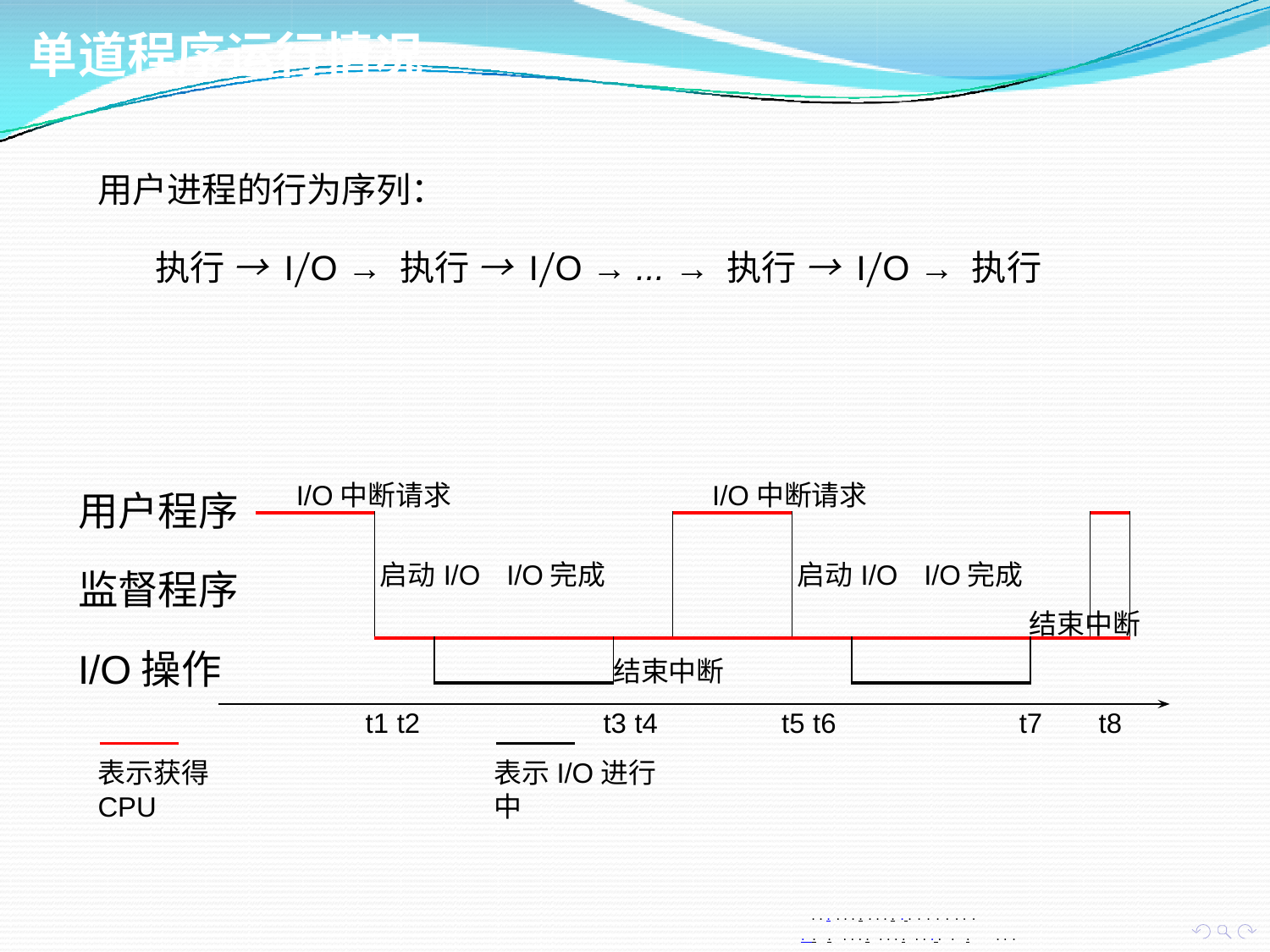

# 单道程序运行情况
用户进程的行为序列：

执行 → I/O → 执行 → I/O → ... → 执行 → I/O → 执行
I/O中断请求
I/O中断请求
用户程序
|  | 启动I/O I/O完成 |  |  |  | 启动I/O I/O完成 |  |  |  |
| --- | --- | --- | --- | --- | --- | --- | --- | --- |
|  |  |  | 结束中断 |  |  |  |  |  |
监督程序
结束中断
I/O操作

t1 t2
t3 t4
t5 t6
t7
t8

表示获得CPU
表示I/O进行中
. . . . . . . . . . . . . . . . . . . .
.  .   .   . . . .  . . . .  . . . .  .   .	. . .